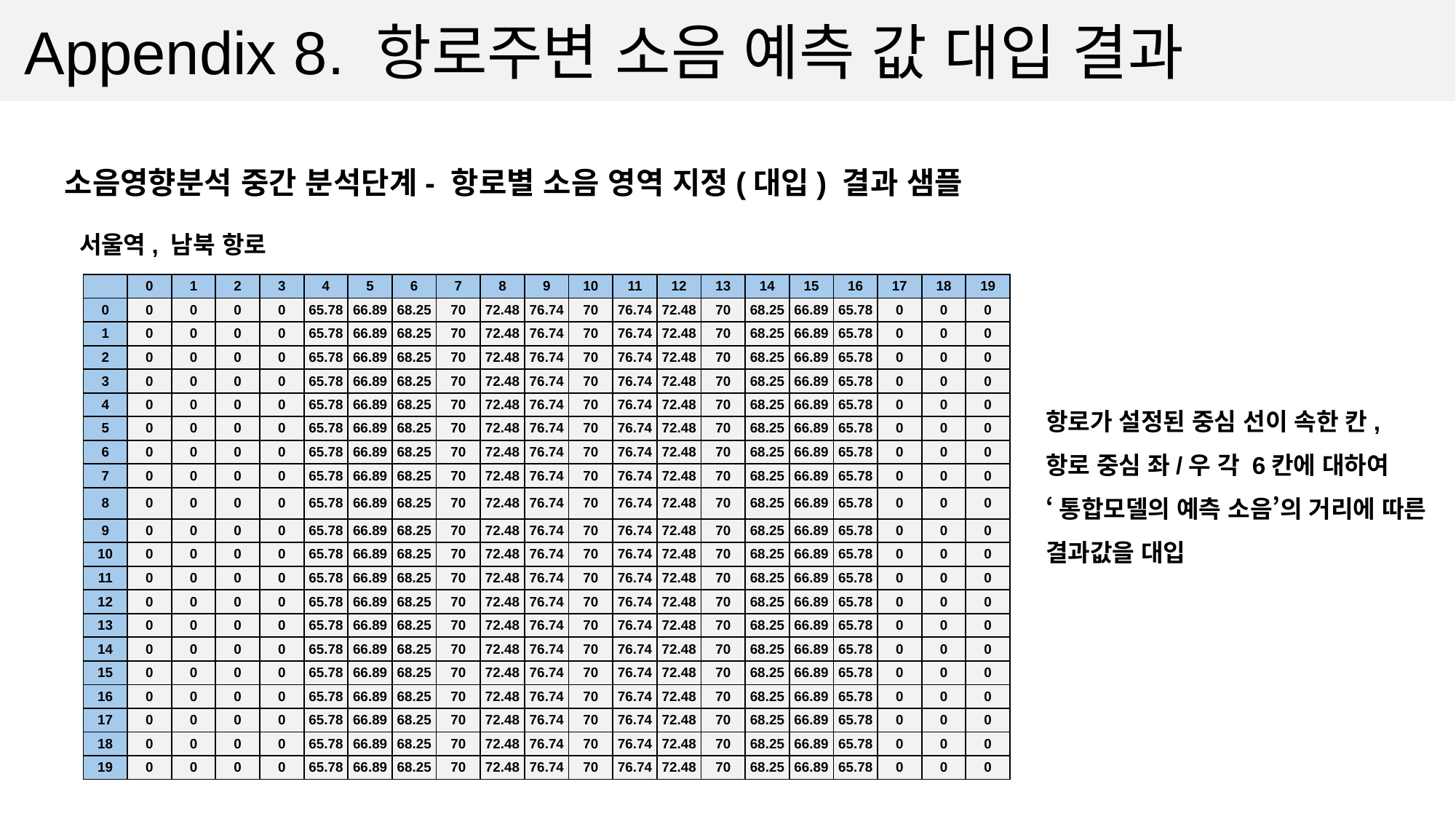

Appendix 8. 항로주변 소음 예측 값 대입 결과
소음영향분석 중간 분석단계- 항로별 소음 영역 지정(대입) 결과 샘플
서울역, 남북 항로
|  | 0 | 1 | 2 | 3 | 4 | 5 | 6 | 7 | 8 | 9 | 10 | 11 | 12 | 13 | 14 | 15 | 16 | 17 | 18 | 19 |
| --- | --- | --- | --- | --- | --- | --- | --- | --- | --- | --- | --- | --- | --- | --- | --- | --- | --- | --- | --- | --- |
| 0 | 0 | 0 | 0 | 0 | 65.78 | 66.89 | 68.25 | 70 | 72.48 | 76.74 | 70 | 76.74 | 72.48 | 70 | 68.25 | 66.89 | 65.78 | 0 | 0 | 0 |
| 1 | 0 | 0 | 0 | 0 | 65.78 | 66.89 | 68.25 | 70 | 72.48 | 76.74 | 70 | 76.74 | 72.48 | 70 | 68.25 | 66.89 | 65.78 | 0 | 0 | 0 |
| 2 | 0 | 0 | 0 | 0 | 65.78 | 66.89 | 68.25 | 70 | 72.48 | 76.74 | 70 | 76.74 | 72.48 | 70 | 68.25 | 66.89 | 65.78 | 0 | 0 | 0 |
| 3 | 0 | 0 | 0 | 0 | 65.78 | 66.89 | 68.25 | 70 | 72.48 | 76.74 | 70 | 76.74 | 72.48 | 70 | 68.25 | 66.89 | 65.78 | 0 | 0 | 0 |
| 4 | 0 | 0 | 0 | 0 | 65.78 | 66.89 | 68.25 | 70 | 72.48 | 76.74 | 70 | 76.74 | 72.48 | 70 | 68.25 | 66.89 | 65.78 | 0 | 0 | 0 |
| 5 | 0 | 0 | 0 | 0 | 65.78 | 66.89 | 68.25 | 70 | 72.48 | 76.74 | 70 | 76.74 | 72.48 | 70 | 68.25 | 66.89 | 65.78 | 0 | 0 | 0 |
| 6 | 0 | 0 | 0 | 0 | 65.78 | 66.89 | 68.25 | 70 | 72.48 | 76.74 | 70 | 76.74 | 72.48 | 70 | 68.25 | 66.89 | 65.78 | 0 | 0 | 0 |
| 7 | 0 | 0 | 0 | 0 | 65.78 | 66.89 | 68.25 | 70 | 72.48 | 76.74 | 70 | 76.74 | 72.48 | 70 | 68.25 | 66.89 | 65.78 | 0 | 0 | 0 |
| 8 | 0 | 0 | 0 | 0 | 65.78 | 66.89 | 68.25 | 70 | 72.48 | 76.74 | 70 | 76.74 | 72.48 | 70 | 68.25 | 66.89 | 65.78 | 0 | 0 | 0 |
| 9 | 0 | 0 | 0 | 0 | 65.78 | 66.89 | 68.25 | 70 | 72.48 | 76.74 | 70 | 76.74 | 72.48 | 70 | 68.25 | 66.89 | 65.78 | 0 | 0 | 0 |
| 10 | 0 | 0 | 0 | 0 | 65.78 | 66.89 | 68.25 | 70 | 72.48 | 76.74 | 70 | 76.74 | 72.48 | 70 | 68.25 | 66.89 | 65.78 | 0 | 0 | 0 |
| 11 | 0 | 0 | 0 | 0 | 65.78 | 66.89 | 68.25 | 70 | 72.48 | 76.74 | 70 | 76.74 | 72.48 | 70 | 68.25 | 66.89 | 65.78 | 0 | 0 | 0 |
| 12 | 0 | 0 | 0 | 0 | 65.78 | 66.89 | 68.25 | 70 | 72.48 | 76.74 | 70 | 76.74 | 72.48 | 70 | 68.25 | 66.89 | 65.78 | 0 | 0 | 0 |
| 13 | 0 | 0 | 0 | 0 | 65.78 | 66.89 | 68.25 | 70 | 72.48 | 76.74 | 70 | 76.74 | 72.48 | 70 | 68.25 | 66.89 | 65.78 | 0 | 0 | 0 |
| 14 | 0 | 0 | 0 | 0 | 65.78 | 66.89 | 68.25 | 70 | 72.48 | 76.74 | 70 | 76.74 | 72.48 | 70 | 68.25 | 66.89 | 65.78 | 0 | 0 | 0 |
| 15 | 0 | 0 | 0 | 0 | 65.78 | 66.89 | 68.25 | 70 | 72.48 | 76.74 | 70 | 76.74 | 72.48 | 70 | 68.25 | 66.89 | 65.78 | 0 | 0 | 0 |
| 16 | 0 | 0 | 0 | 0 | 65.78 | 66.89 | 68.25 | 70 | 72.48 | 76.74 | 70 | 76.74 | 72.48 | 70 | 68.25 | 66.89 | 65.78 | 0 | 0 | 0 |
| 17 | 0 | 0 | 0 | 0 | 65.78 | 66.89 | 68.25 | 70 | 72.48 | 76.74 | 70 | 76.74 | 72.48 | 70 | 68.25 | 66.89 | 65.78 | 0 | 0 | 0 |
| 18 | 0 | 0 | 0 | 0 | 65.78 | 66.89 | 68.25 | 70 | 72.48 | 76.74 | 70 | 76.74 | 72.48 | 70 | 68.25 | 66.89 | 65.78 | 0 | 0 | 0 |
| 19 | 0 | 0 | 0 | 0 | 65.78 | 66.89 | 68.25 | 70 | 72.48 | 76.74 | 70 | 76.74 | 72.48 | 70 | 68.25 | 66.89 | 65.78 | 0 | 0 | 0 |
항로가 설정된 중심 선이 속한 칸,
항로 중심 좌/우 각 6칸에 대하여
‘통합모델의 예측 소음’의 거리에 따른
결과값을 대입